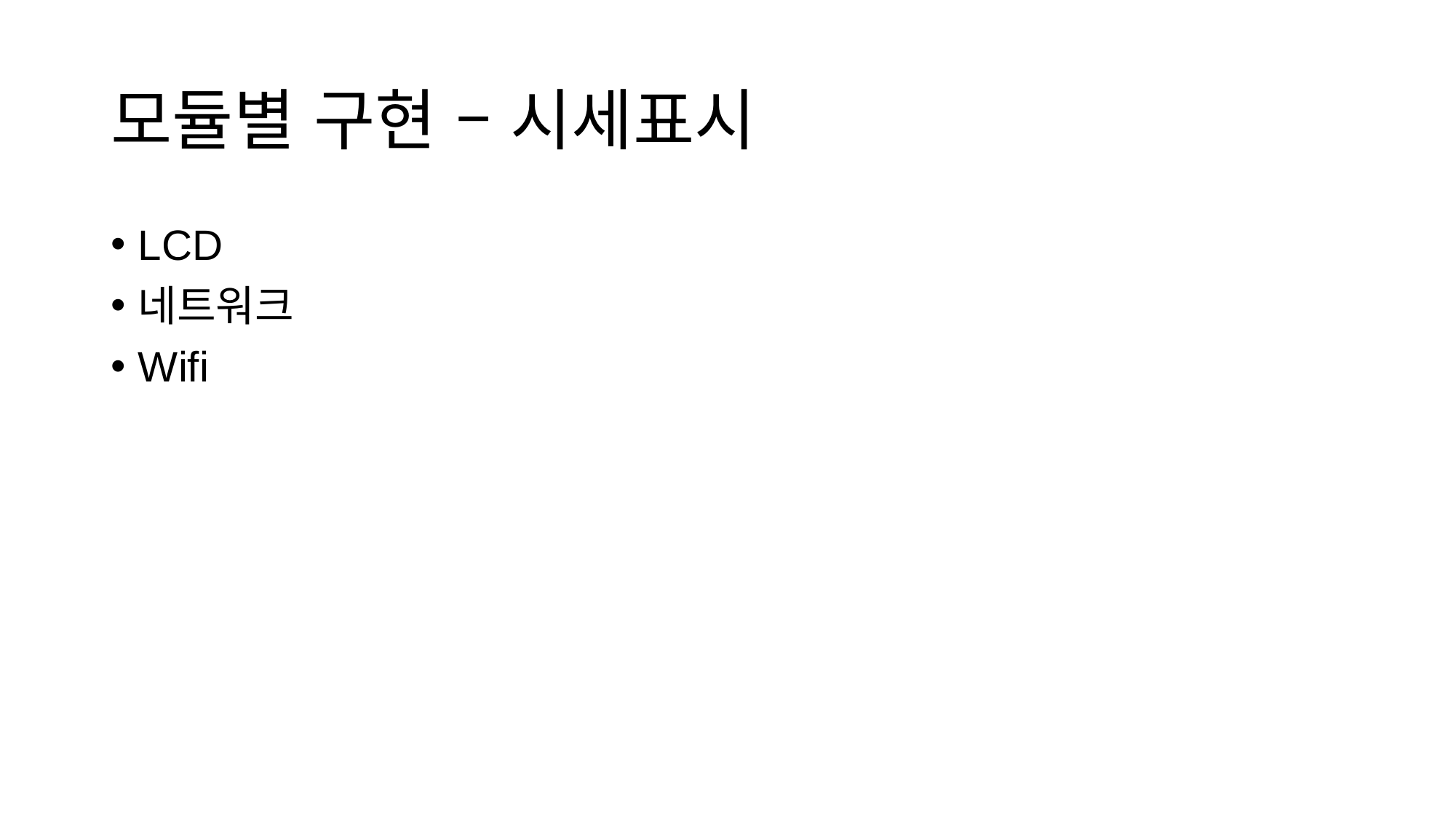

# 모듈별 구현 – 시세표시
LCD
네트워크
Wifi